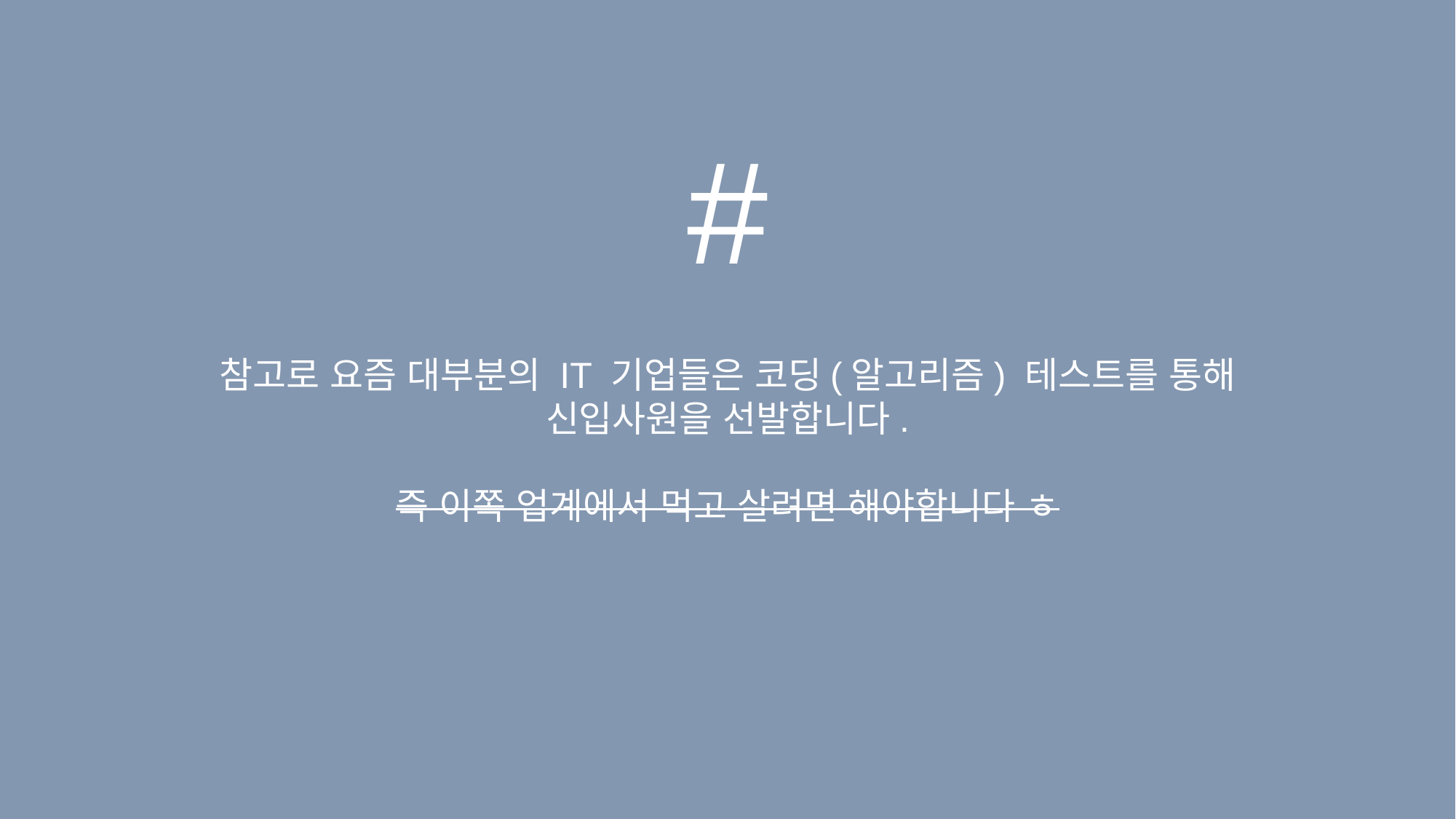

#
참고로 요즘 대부분의 IT 기업들은 코딩(알고리즘) 테스트를 통해
신입사원을 선발합니다.

즉 이쪽 업계에서 먹고 살려면 해야합니다 ㅎ